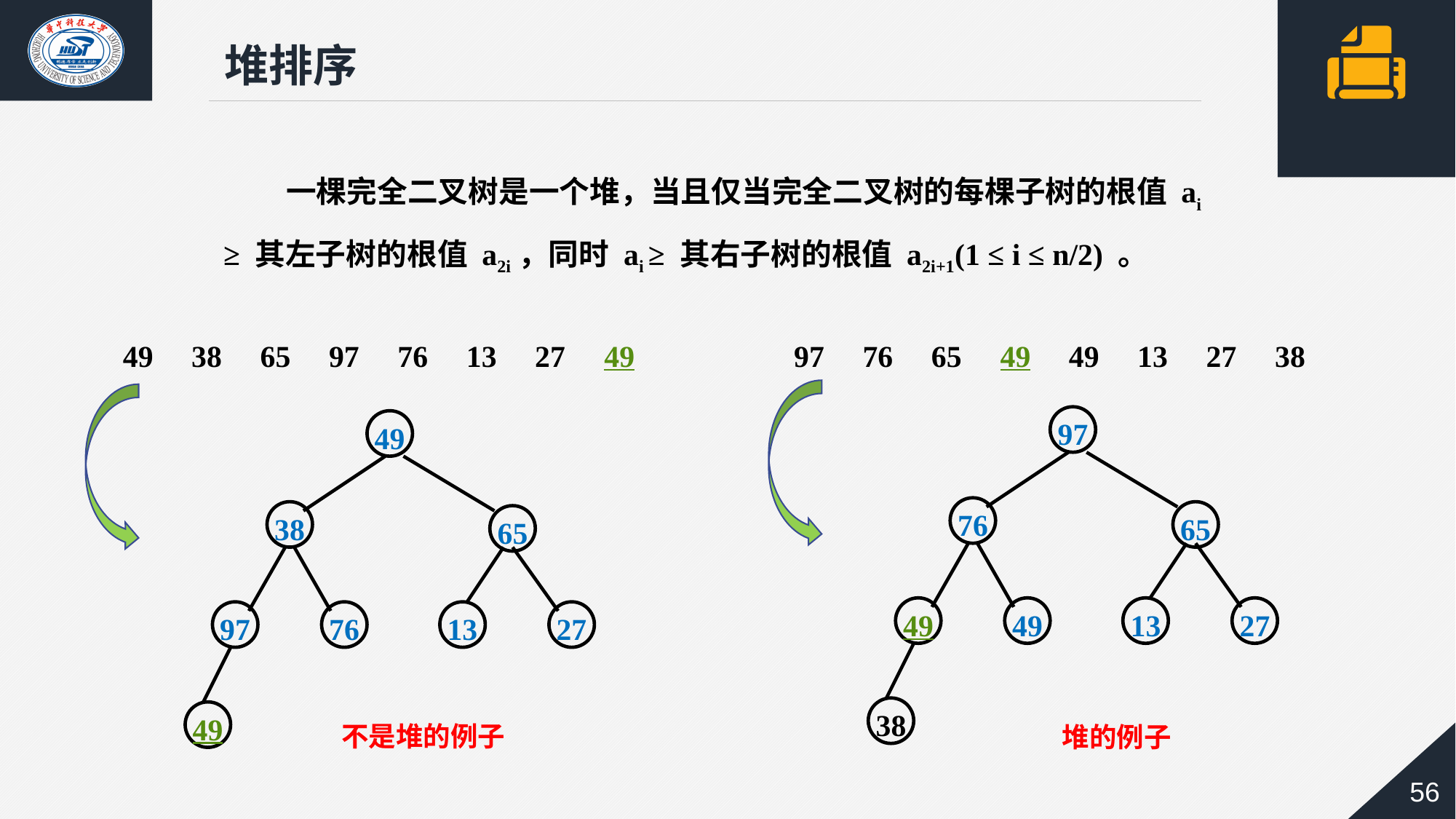

堆排序

        一棵完全二叉树是一个堆，当且仅当完全二叉树的每棵子树的根值 ai ≥ 其左子树的根值 a2i，同时 ai ≥ 其右子树的根值 a2i+1(1 ≤ i ≤ n/2) 。
97     76     65     49     49     13     27     38
49     38     65     97     76     13     27     49

97
49

76
38
65
65

49
49
13
27
97
76
13
27

38
49
不是堆的例子
堆的例子